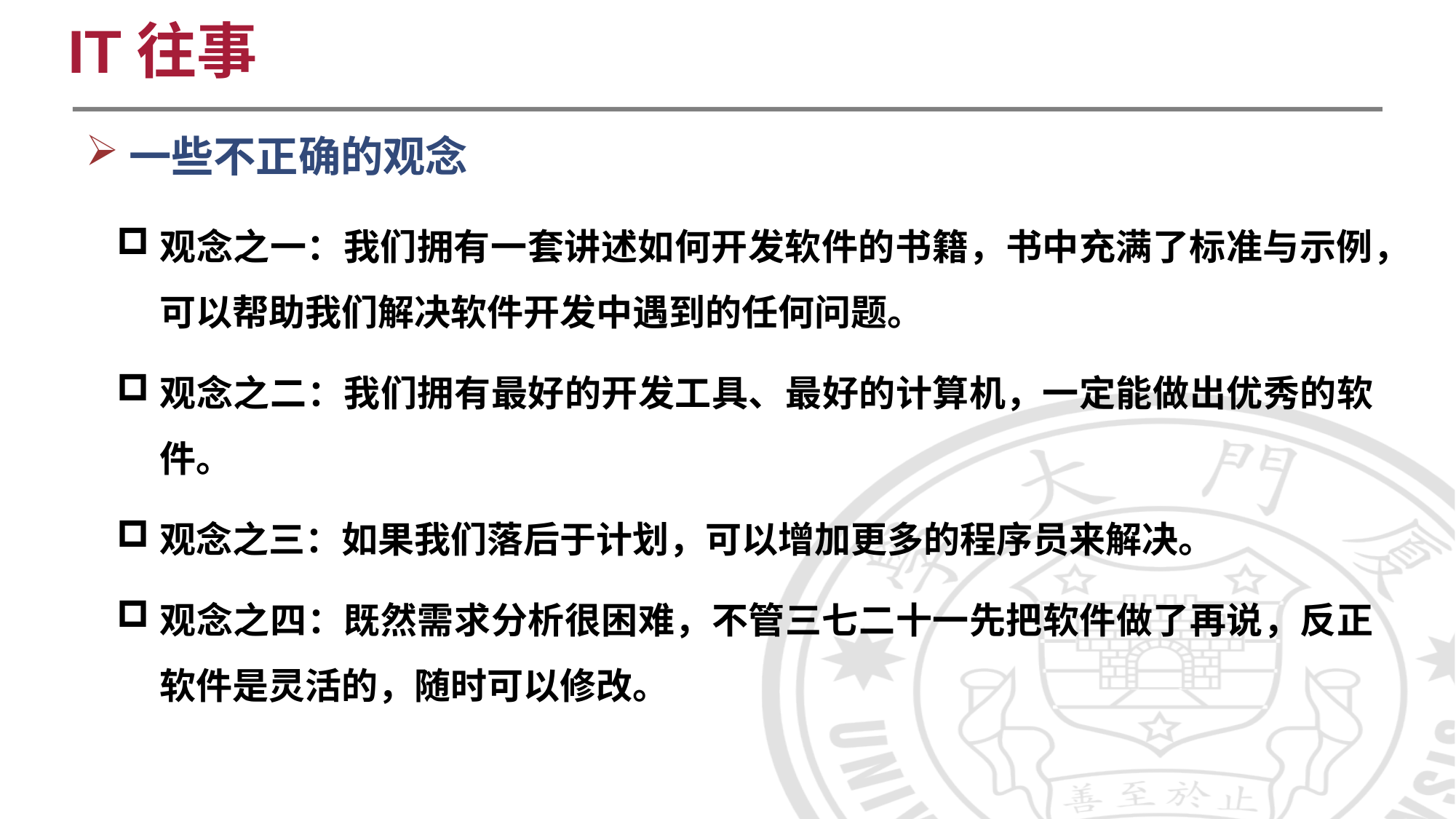

IT往事

一些不正确的观念
观念之一：我们拥有一套讲述如何开发软件的书籍，书中充满了标准与示例，可以帮助我们解决软件开发中遇到的任何问题。
观念之二：我们拥有最好的开发工具、最好的计算机，一定能做出优秀的软件。
观念之三：如果我们落后于计划，可以增加更多的程序员来解决。
观念之四：既然需求分析很困难，不管三七二十一先把软件做了再说，反正软件是灵活的，随时可以修改。